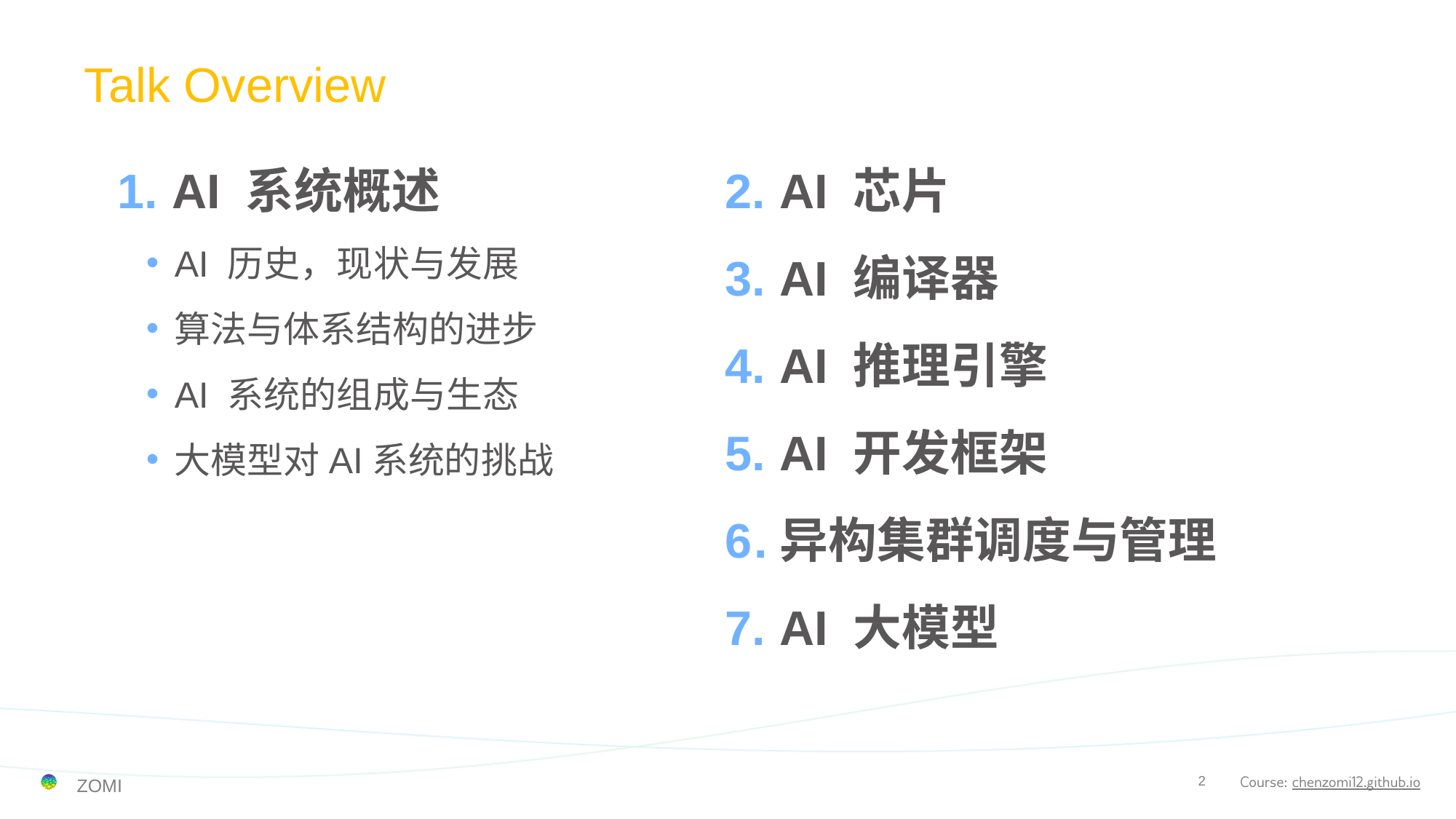

Talk Overview
#
AI 系统概述
AI 历史，现状与发展
算法与体系结构的进步
AI 系统的组成与生态
大模型对AI系统的挑战

AI 芯片
AI 编译器
AI 推理引擎
AI 开发框架
异构集群调度与管理
AI 大模型